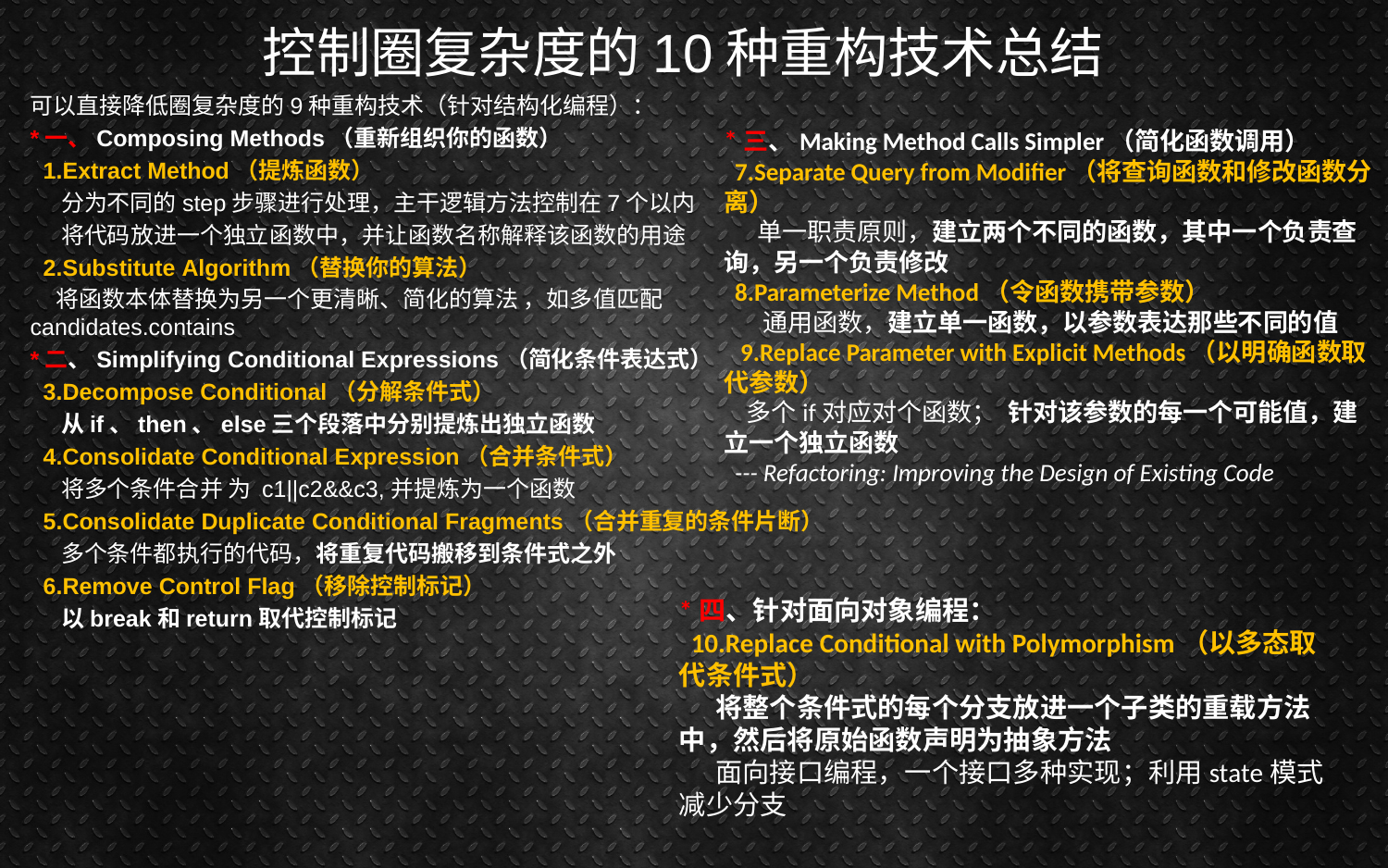

# 控制圈复杂度的10种重构技术总结
可以直接降低圈复杂度的9种重构技术（针对结构化编程）：
*一、Composing Methods（重新组织你的函数）
  1.Extract Method（提炼函数）
     分为不同的step步骤进行处理，主干逻辑方法控制在7个以内
     将代码放进一个独立函数中，并让函数名称解释该函数的用途
  2.Substitute Algorithm（替换你的算法）
    将函数本体替换为另一个更清晰、简化的算法 ，如多值匹配                   candidates.contains
*二、Simplifying Conditional Expressions（简化条件表达式）
  3.Decompose Conditional（分解条件式）
     从if、then、else三个段落中分别提炼出独立函数
  4.Consolidate Conditional Expression（合并条件式）
     将多个条件合并 为 c1||c2&&c3,并提炼为一个函数
  5.Consolidate Duplicate Conditional Fragments（合并重复的条件片断）
     多个条件都执行的代码，将重复代码搬移到条件式之外
  6.Remove Control Flag（移除控制标记）
     以break和return取代控制标记

*三、Making Method Calls Simpler（简化函数调用）
  7.Separate Query from Modifier（将查询函数和修改函数分离）
     单一职责原则，建立两个不同的函数，其中一个负责查询，另一个负责修改
  8.Parameterize Method（令函数携带参数）
      通用函数，建立单一函数，以参数表达那些不同的值
   9.Replace Parameter with Explicit Methods（以明确函数取代参数）
   多个if对应对个函数；  针对该参数的每一个可能值，建立一个独立函数
  --- Refactoring: Improving the Design of Existing Code

*四、针对面向对象编程：
  10.Replace Conditional with Polymorphism（以多态取代条件式）
     将整个条件式的每个分支放进一个子类的重载方法中，然后将原始函数声明为抽象方法
     面向接口编程，一个接口多种实现；利用state模式减少分支